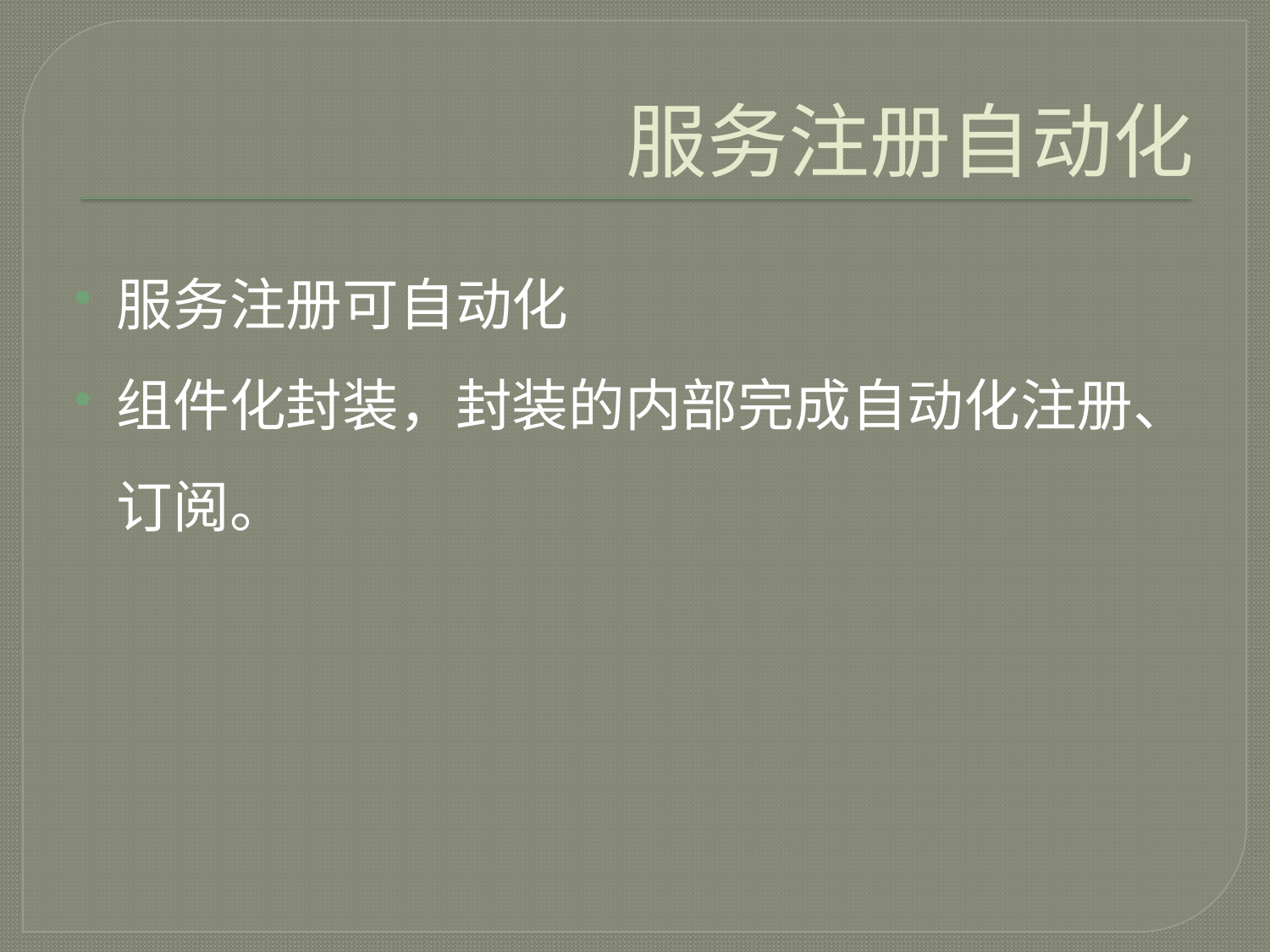

# 服务注册自动化
服务注册可自动化
组件化封装，封装的内部完成自动化注册、订阅。